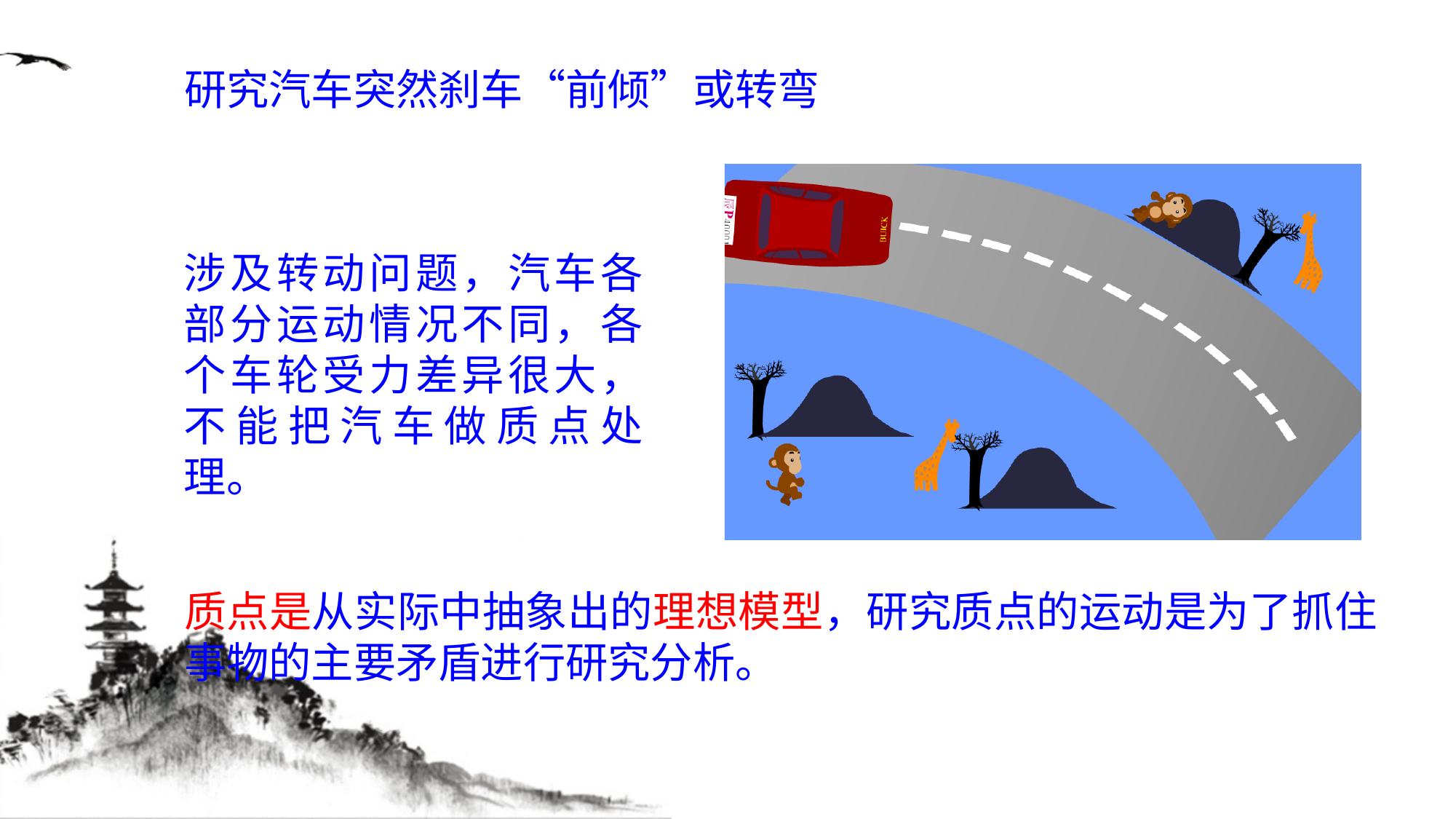

研究汽车突然刹车“前倾”或转弯
涉及转动问题，汽车各部分运动情况不同，各个车轮受力差异很大，不能把汽车做质点处理。
质点是从实际中抽象出的理想模型，研究质点的运动是为了抓住事物的主要矛盾进行研究分析。